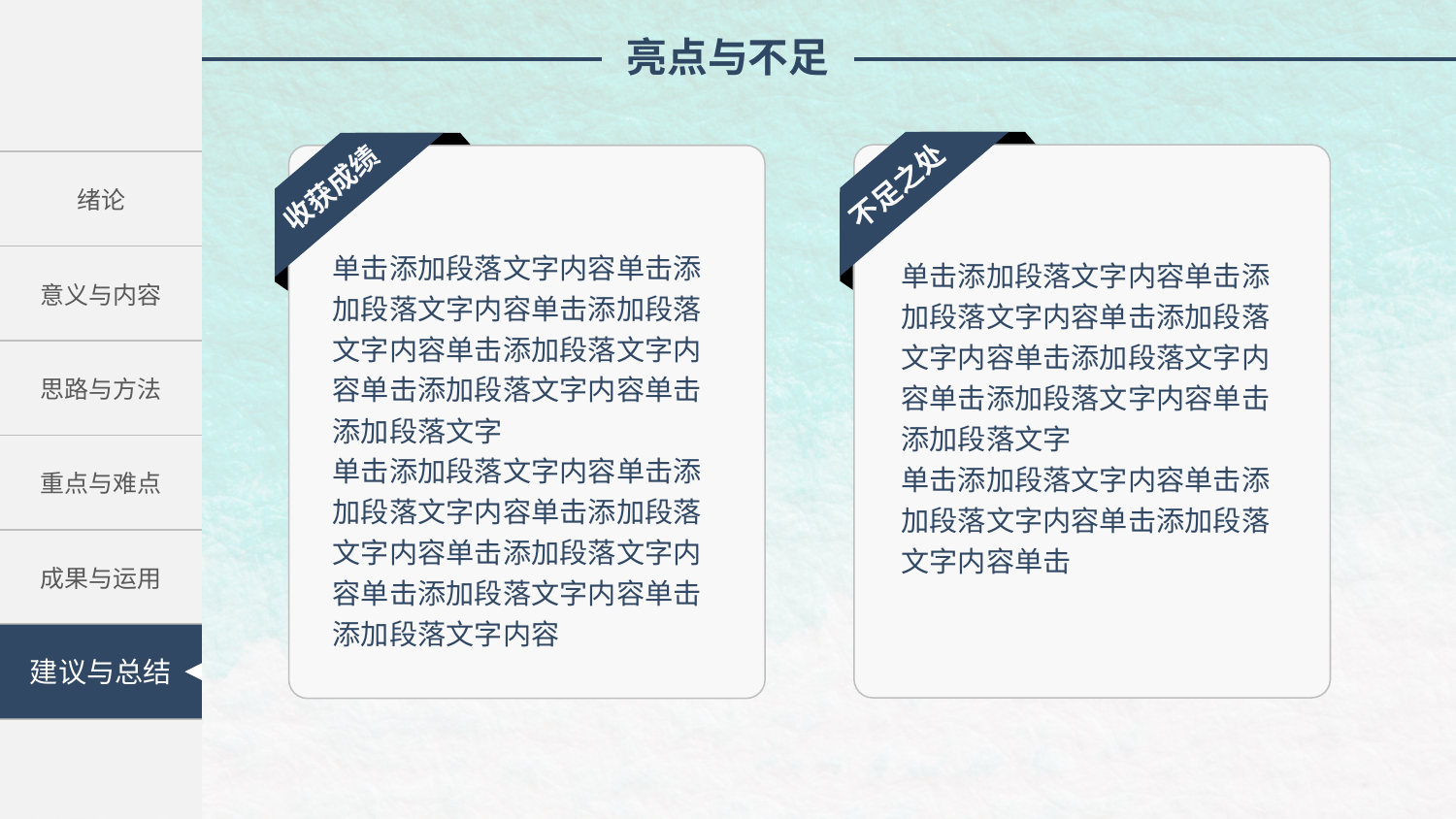

亮点与不足

单击添加段落文字内容单击添加段落文字内容单击添加段落文字内容单击添加段落文字内容单击添加段落文字内容单击添加段落文字
单击添加段落文字内容单击添加段落文字内容单击添加段落文字内容单击

单击添加段落文字内容单击添加段落文字内容单击添加段落文字内容单击添加段落文字内容单击添加段落文字内容单击添加段落文字
单击添加段落文字内容单击添加段落文字内容单击添加段落文字内容单击添加段落文字内容单击添加段落文字内容单击添加段落文字内容
| 绪论 |
| --- |
| 意义与内容 |
| 思路与方法 |
| 重点与难点 |
| 成果与运用 |
| 学术总结 |
收获成绩
不足之处

建议与总结